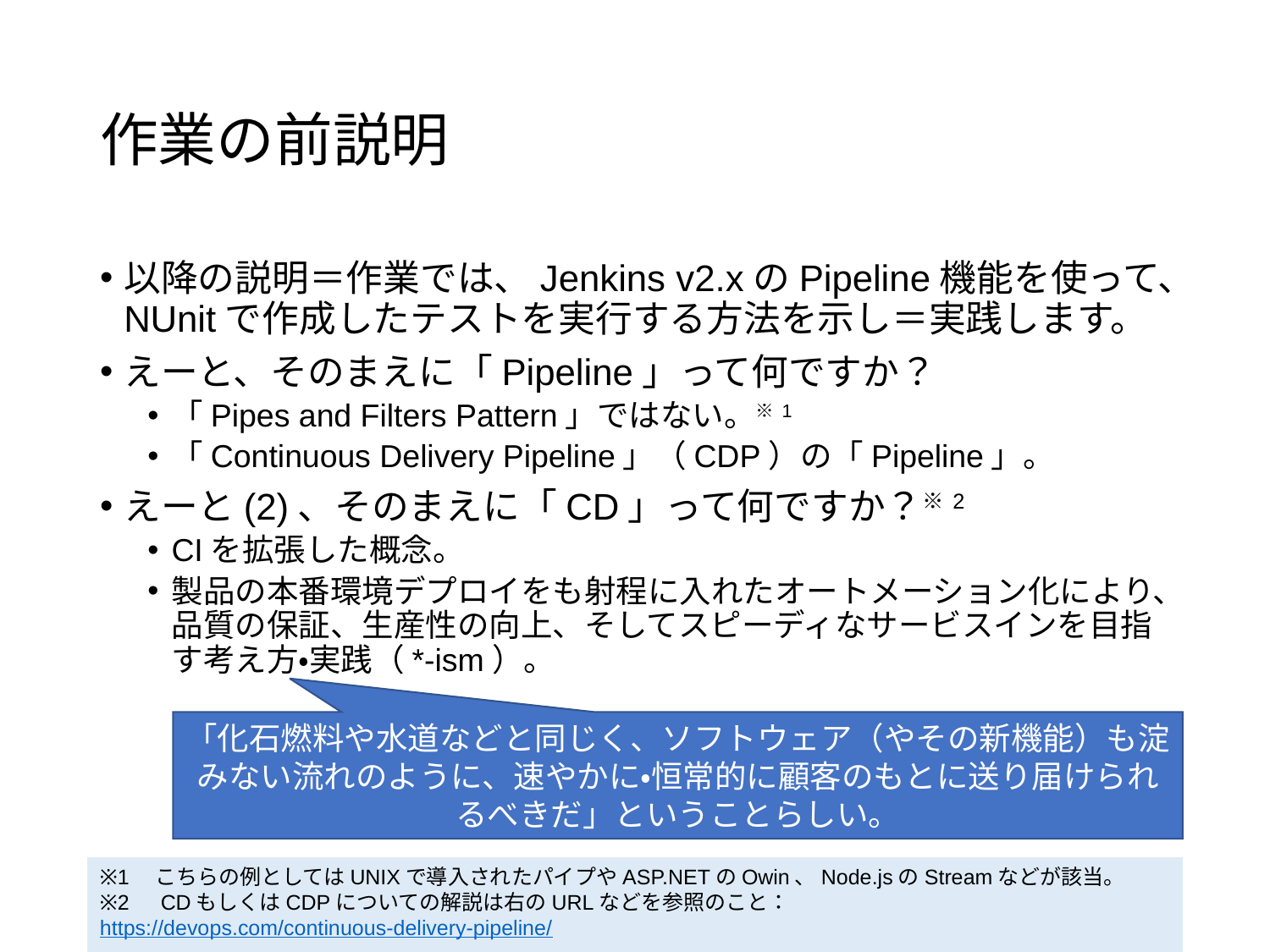

# 作業の前説明
以降の説明＝作業では、Jenkins v2.xのPipeline機能を使って、NUnitで作成したテストを実行する方法を示し＝実践します。
えーと、そのまえに「Pipeline」って何ですか？
「Pipes and Filters Pattern」ではない。※1
「Continuous Delivery Pipeline」（CDP）の「Pipeline」。
えーと(2)、そのまえに「CD」って何ですか？※2
CIを拡張した概念。
製品の本番環境デプロイをも射程に入れたオートメーション化により、品質の保証、生産性の向上、そしてスピーディなサービスインを目指す考え方・実践（*-ism）。

「化石燃料や水道などと同じく、ソフトウェア（やその新機能）も淀みない流れのように、速やかに・恒常的に顧客のもとに送り届けられるべきだ」ということらしい。
※1　こちらの例としてはUNIXで導入されたパイプやASP.NETのOwin、Node.jsのStreamなどが該当。
※2　CDもしくはCDPについての解説は右のURLなどを参照のこと：https://devops.com/continuous-delivery-pipeline/